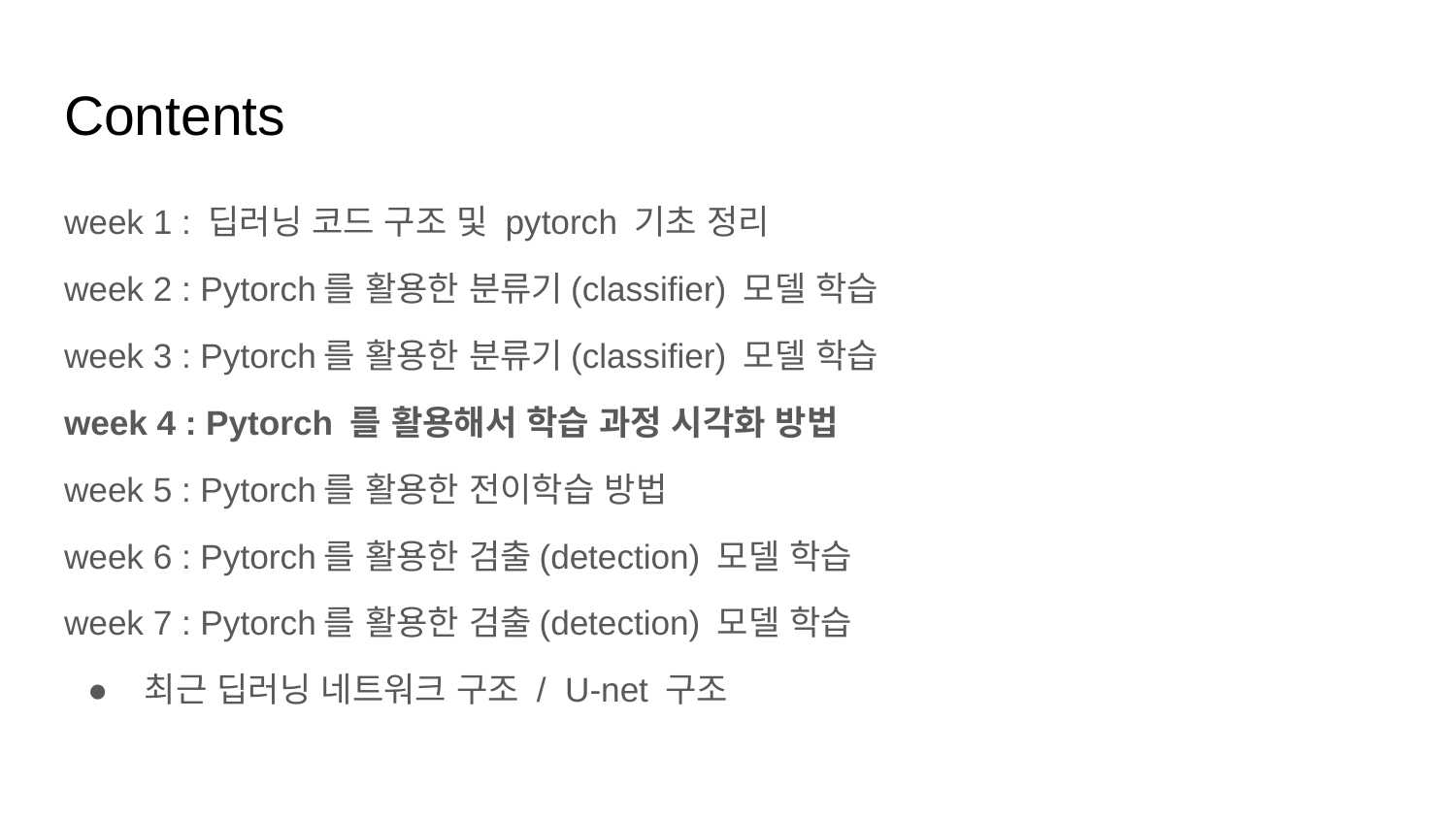

# Contents
week 1 : 딥러닝 코드 구조 및 pytorch 기초 정리
week 2 : Pytorch를 활용한 분류기(classifier) 모델 학습
week 3 : Pytorch를 활용한 분류기(classifier) 모델 학습
week 4 : Pytorch 를 활용해서 학습 과정 시각화 방법
week 5 : Pytorch를 활용한 전이학습 방법
week 6 : Pytorch를 활용한 검출(detection) 모델 학습
week 7 : Pytorch를 활용한 검출(detection) 모델 학습
최근 딥러닝 네트워크 구조 /  U-net 구조